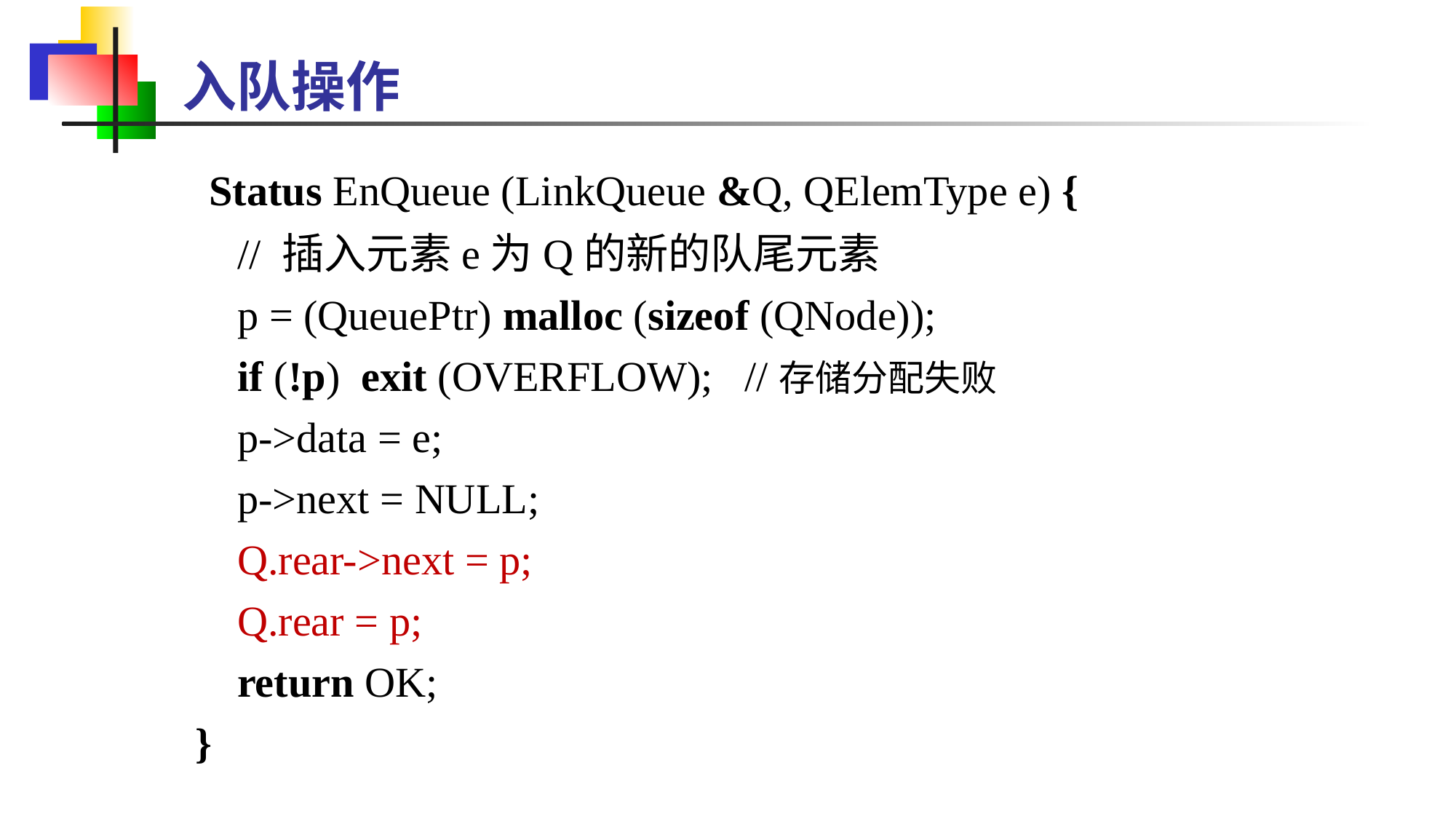

入队操作
 Status EnQueue (LinkQueue &Q, QElemType e) {
    // 插入元素e为Q的新的队尾元素
    p = (QueuePtr) malloc (sizeof (QNode));
    if (!p)  exit (OVERFLOW);   //存储分配失败
    p->data = e;
    p->next = NULL;
    Q.rear->next = p;
    Q.rear = p;
    return OK;
}